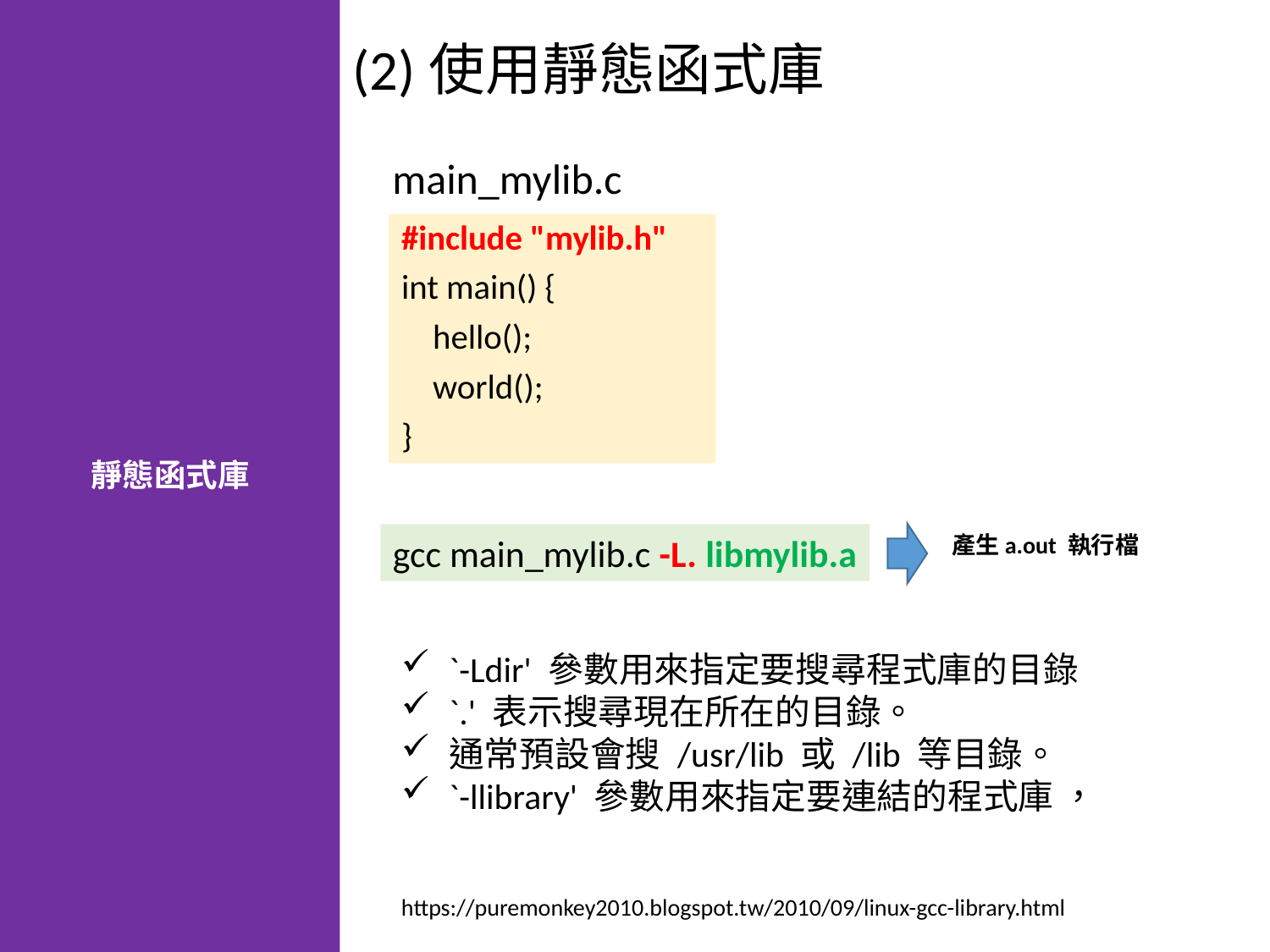

靜態函式庫
# (2)使用靜態函式庫
main_mylib.c
#include "mylib.h"
int main() {
    hello();
    world();
}

產生a.out 執行檔
gcc main_mylib.c -L. libmylib.a
`-Ldir' 參數用來指定要搜尋程式庫的目錄
`.' 表示搜尋現在所在的目錄。
通常預設會搜 /usr/lib 或 /lib 等目錄。
`-llibrary' 參數用來指定要連結的程式庫 ，
https://puremonkey2010.blogspot.tw/2010/09/linux-gcc-library.html